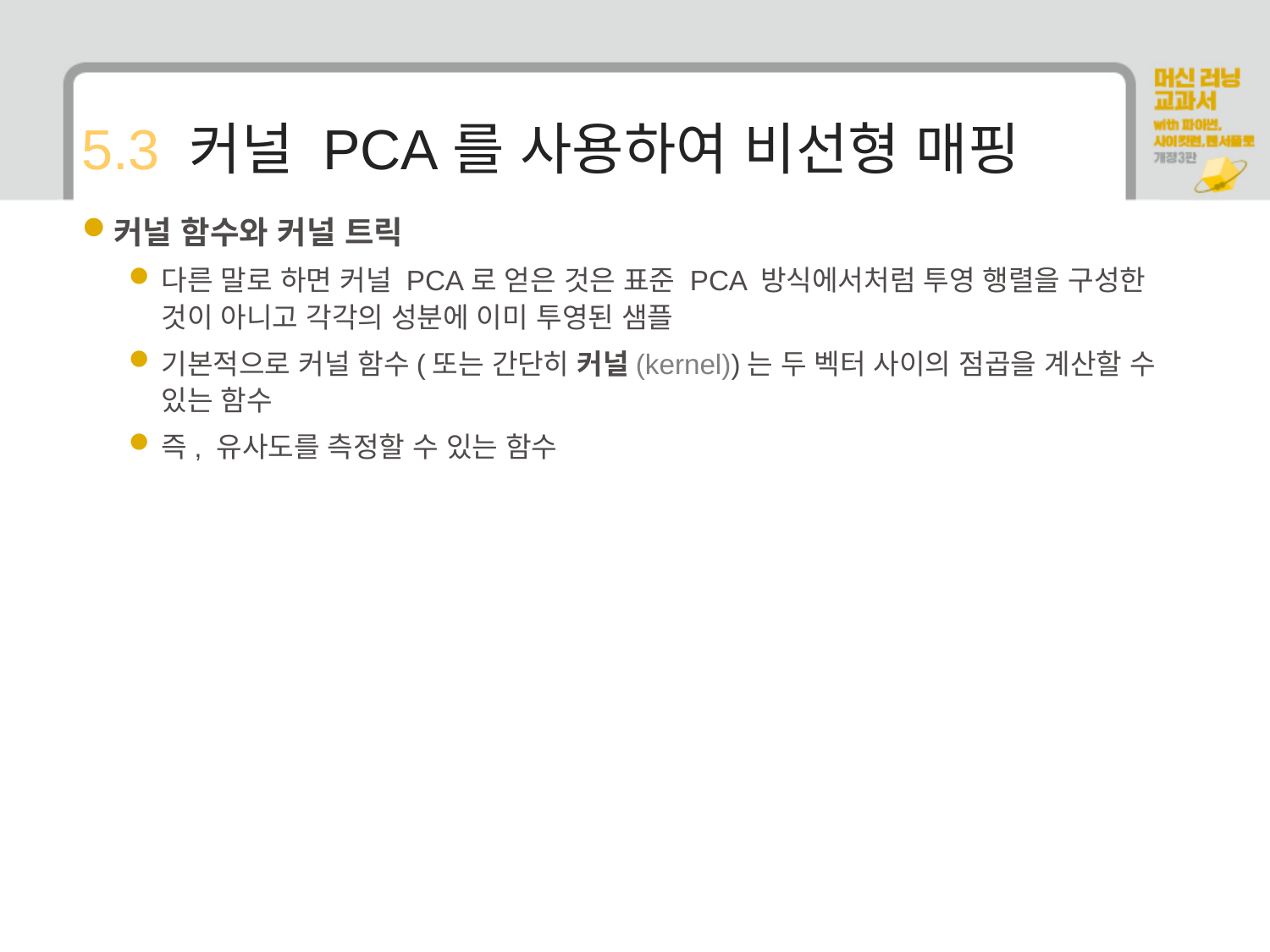

# 5.3 커널 PCA를 사용하여 비선형 매핑
커널 함수와 커널 트릭
다른 말로 하면 커널 PCA로 얻은 것은 표준 PCA 방식에서처럼 투영 행렬을 구성한 것이 아니고 각각의 성분에 이미 투영된 샘플
기본적으로 커널 함수(또는 간단히 커널(kernel))는 두 벡터 사이의 점곱을 계산할 수 있는 함수
즉, 유사도를 측정할 수 있는 함수